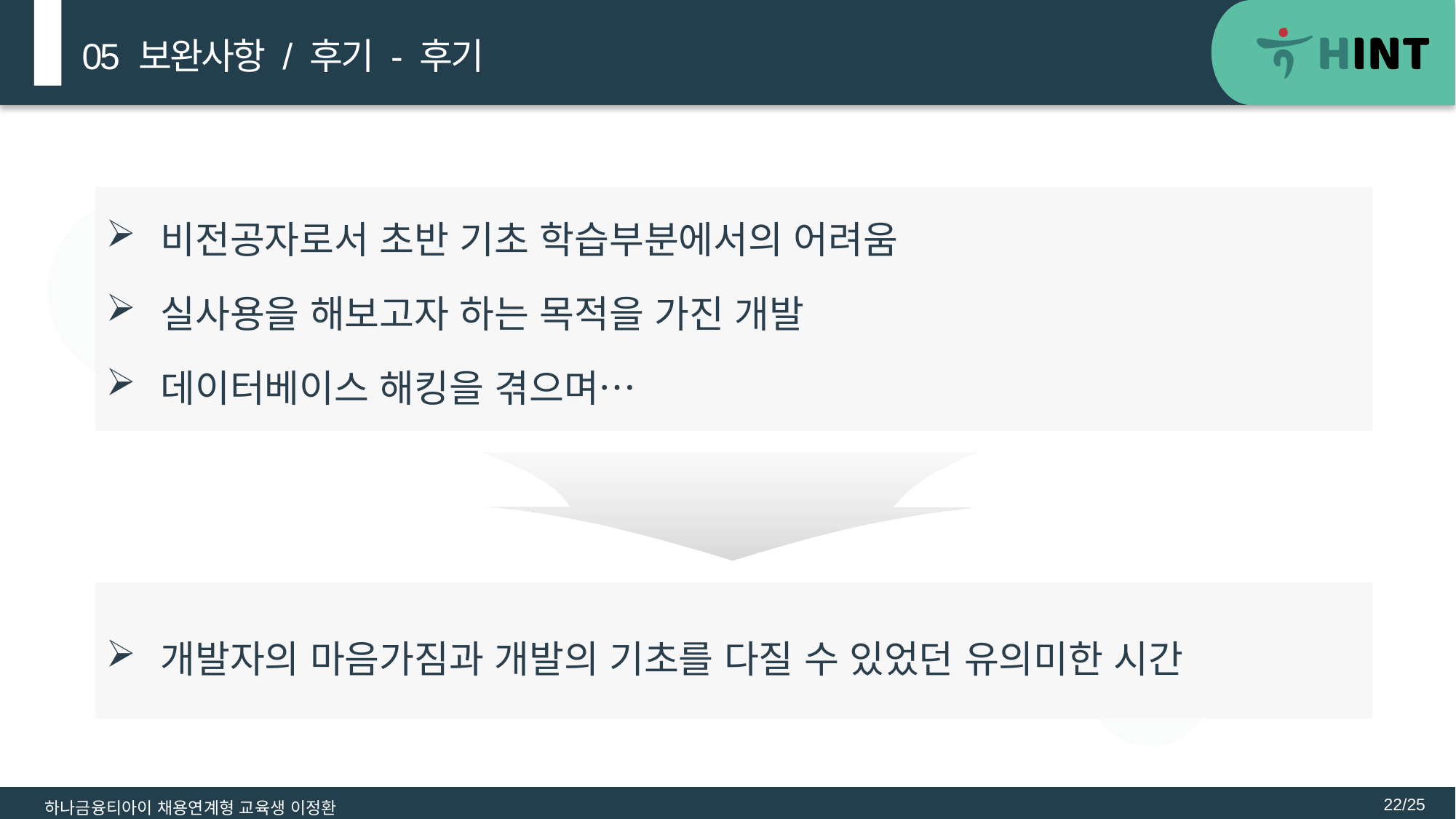

05 보완사항 / 후기 - 후기

비전공자로서 초반 기초 학습부분에서의 어려움
실사용을 해보고자 하는 목적을 가진 개발
데이터베이스 해킹을 겪으며…

개발자의 마음가짐과 개발의 기초를 다질 수 있었던 유의미한 시간